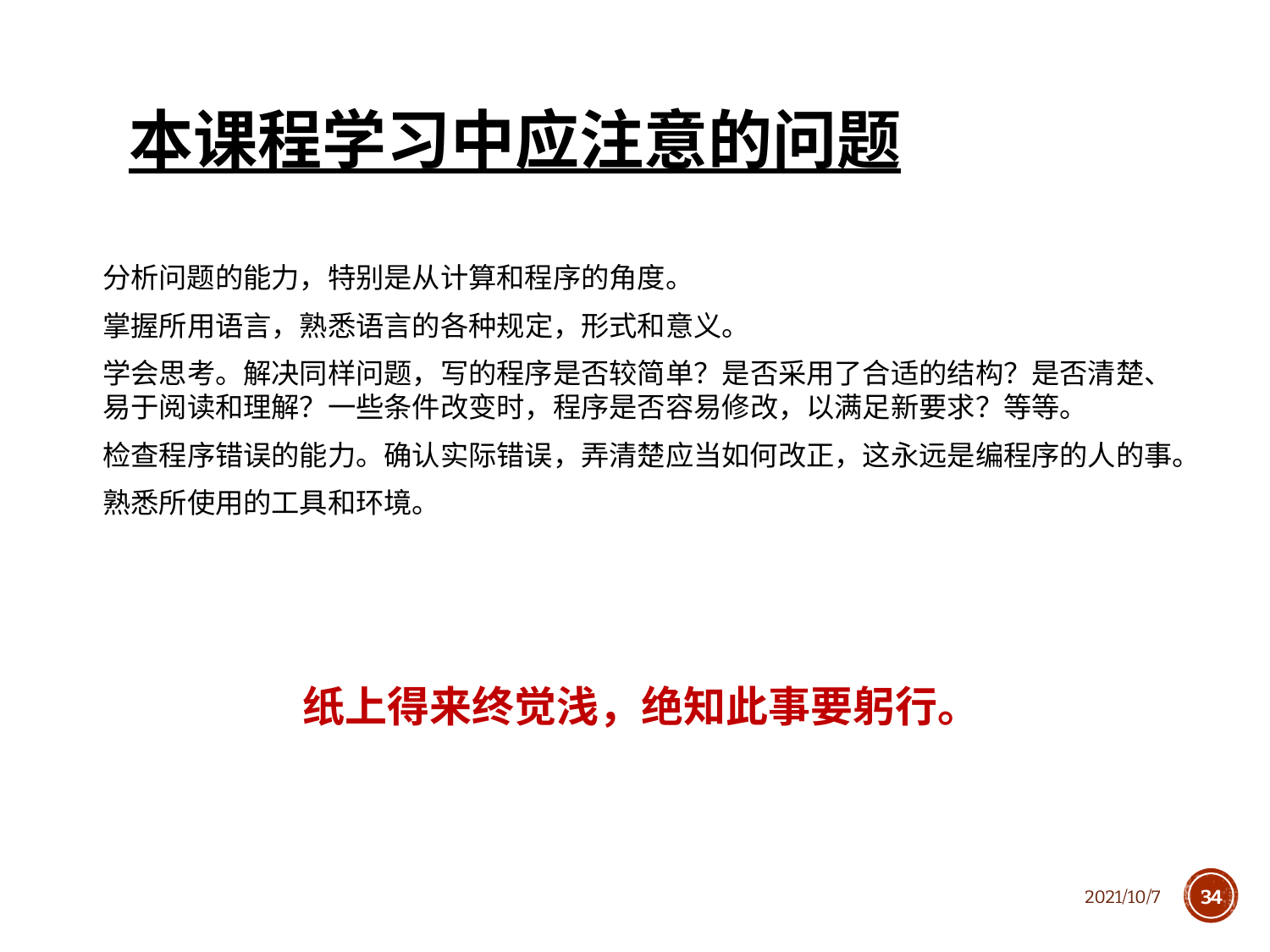

# 本课程学习中应注意的问题
分析问题的能力，特别是从计算和程序的角度。
掌握所用语言，熟悉语言的各种规定，形式和意义。
学会思考。解决同样问题，写的程序是否较简单？是否采用了合适的结构？是否清楚、易于阅读和理解？一些条件改变时，程序是否容易修改，以满足新要求？等等。
检查程序错误的能力。确认实际错误，弄清楚应当如何改正，这永远是编程序的人的事。
熟悉所使用的工具和环境。
纸上得来终觉浅，绝知此事要躬行。
2021/10/7
34